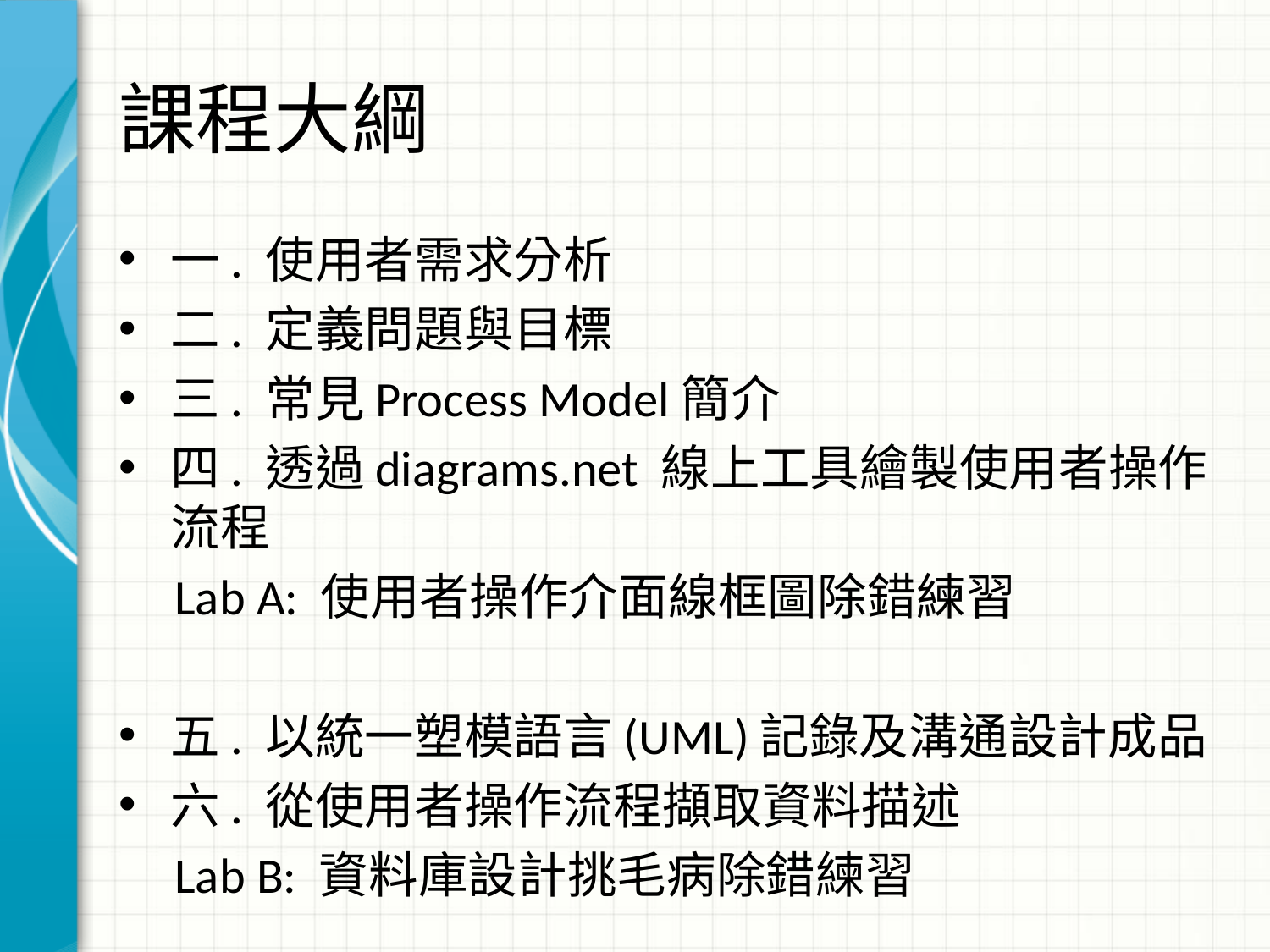

# 課程大綱
一. 使用者需求分析
二. 定義問題與目標
三. 常見Process Model簡介
四. 透過diagrams.net 線上工具繪製使用者操作流程
     Lab A: 使用者操作介面線框圖除錯練習

五. 以統一塑模語言(UML)記錄及溝通設計成品
六. 從使用者操作流程擷取資料描述
     Lab B: 資料庫設計挑毛病除錯練習